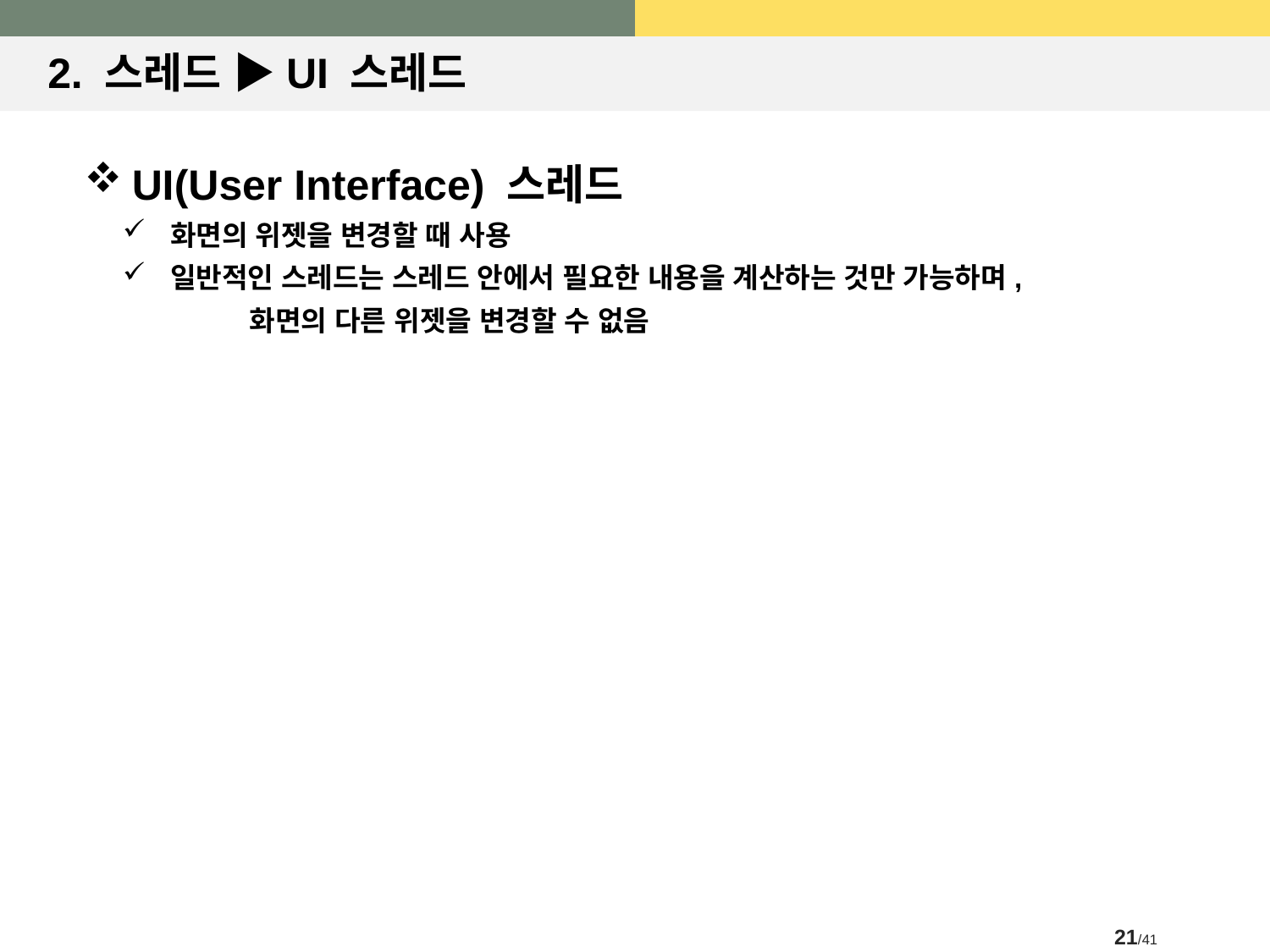

# 2. 스레드 ▶UI 스레드
UI(User Interface) 스레드
화면의 위젯을 변경할 때 사용
일반적인 스레드는 스레드 안에서 필요한 내용을 계산하는 것만 가능하며,
	화면의 다른 위젯을 변경할 수 없음